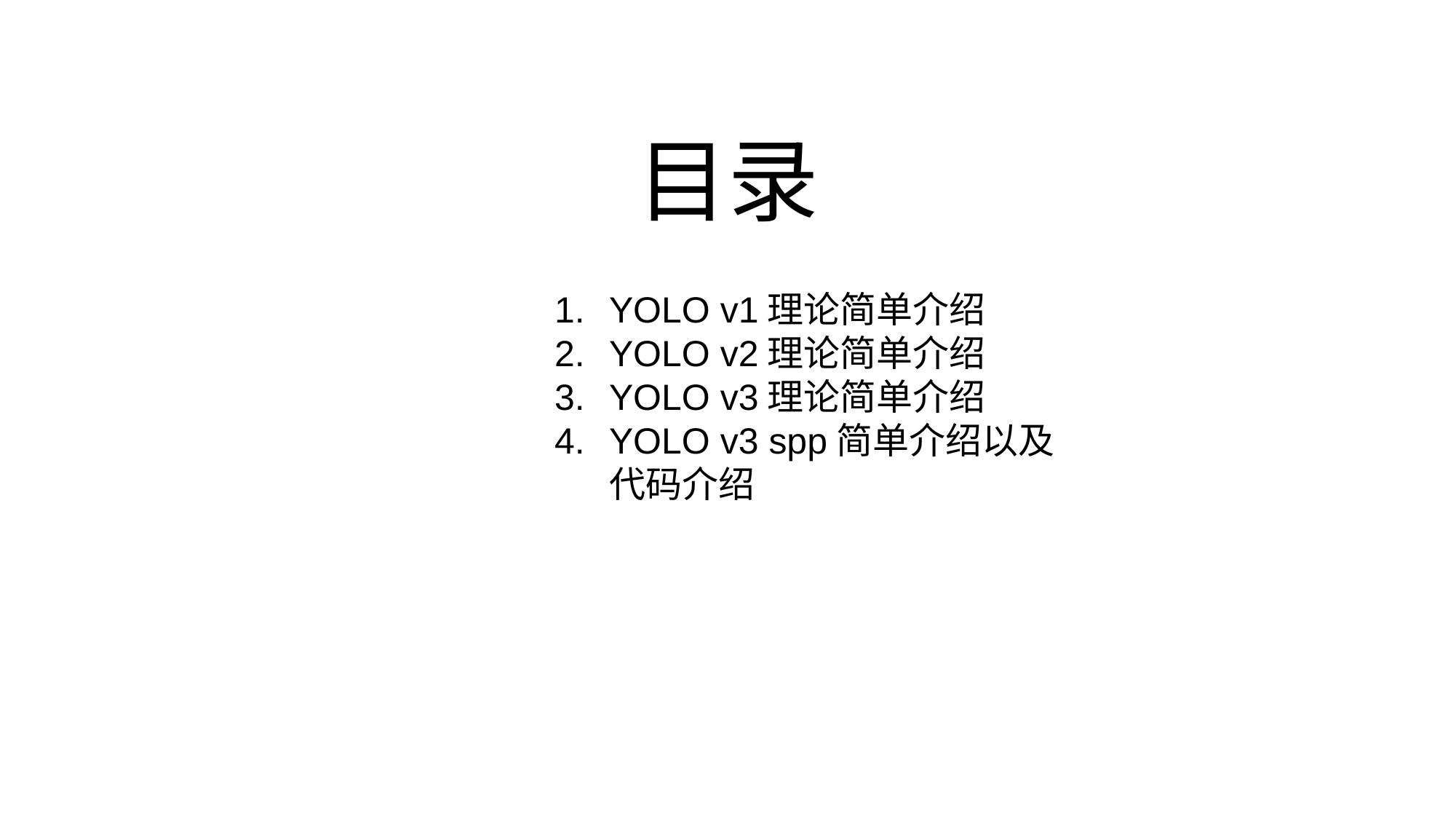

# 目录
YOLO v1理论简单介绍
YOLO v2理论简单介绍
YOLO v3理论简单介绍
YOLO v3 spp简单介绍以及代码介绍